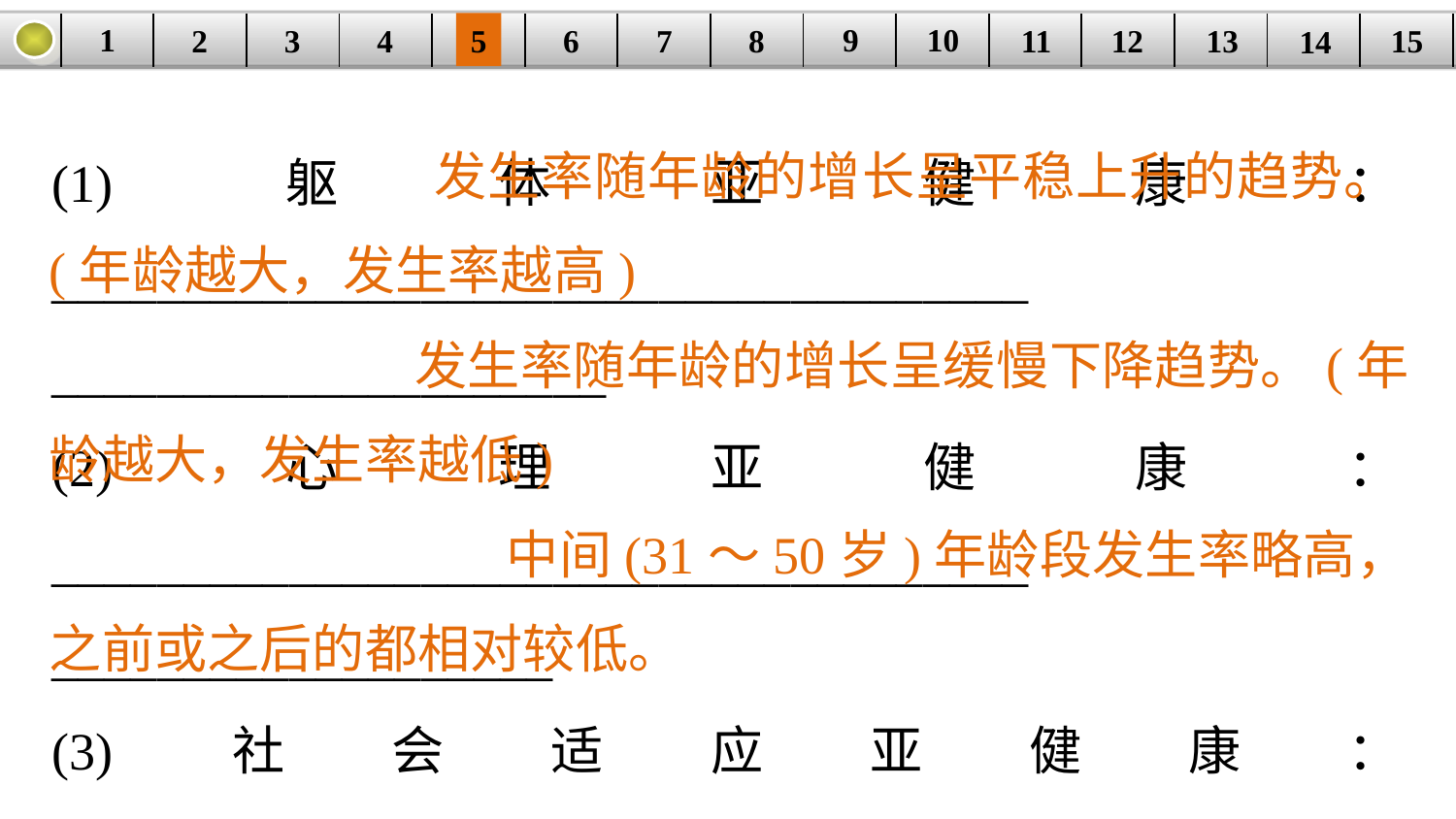

9
10
1
3
4
5
6
8
11
2
12
15
|  |  |  |  |  |  |  |  |  |  |  |  |  |  |  |
| --- | --- | --- | --- | --- | --- | --- | --- | --- | --- | --- | --- | --- | --- | --- |
7
13
14

                             发生率随年龄的增长呈平稳上升的趋势。(年龄越大，发生率越高)
                             发生率随年龄的增长呈缓慢下降趋势。(年龄越大，发生率越低)
                                     中间(31～50岁)年龄段发生率略高，之前或之后的都相对较低。
(1)躯体亚健康：_____________________________________
_____________________
(2)心理亚健康：_____________________________________
___________________
(3)社会适应亚健康：_________________________________
_______________________